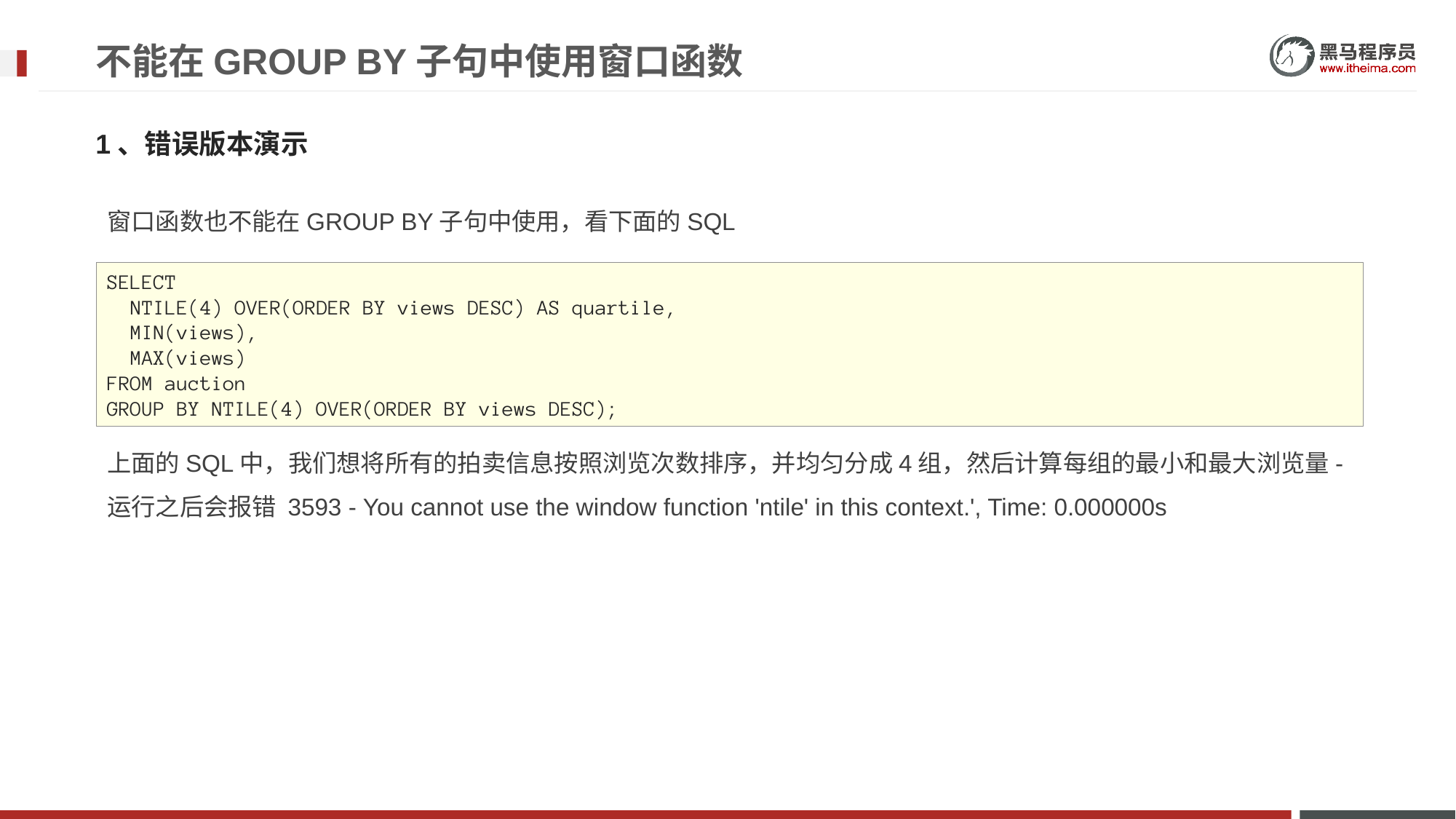

# 不能在GROUP BY子句中使用窗口函数
1、错误版本演示
窗口函数也不能在GROUP BY子句中使用，看下面的SQL

上面的SQL中，我们想将所有的拍卖信息按照浏览次数排序，并均匀分成4组，然后计算每组的最小和最大浏览量- 运行之后会报错 3593 - You cannot use the window function 'ntile' in this context.', Time: 0.000000s
SELECT
  NTILE(4) OVER(ORDER BY views DESC) AS quartile,
  MIN(views),
  MAX(views)
FROM auction
GROUP BY NTILE(4) OVER(ORDER BY views DESC);